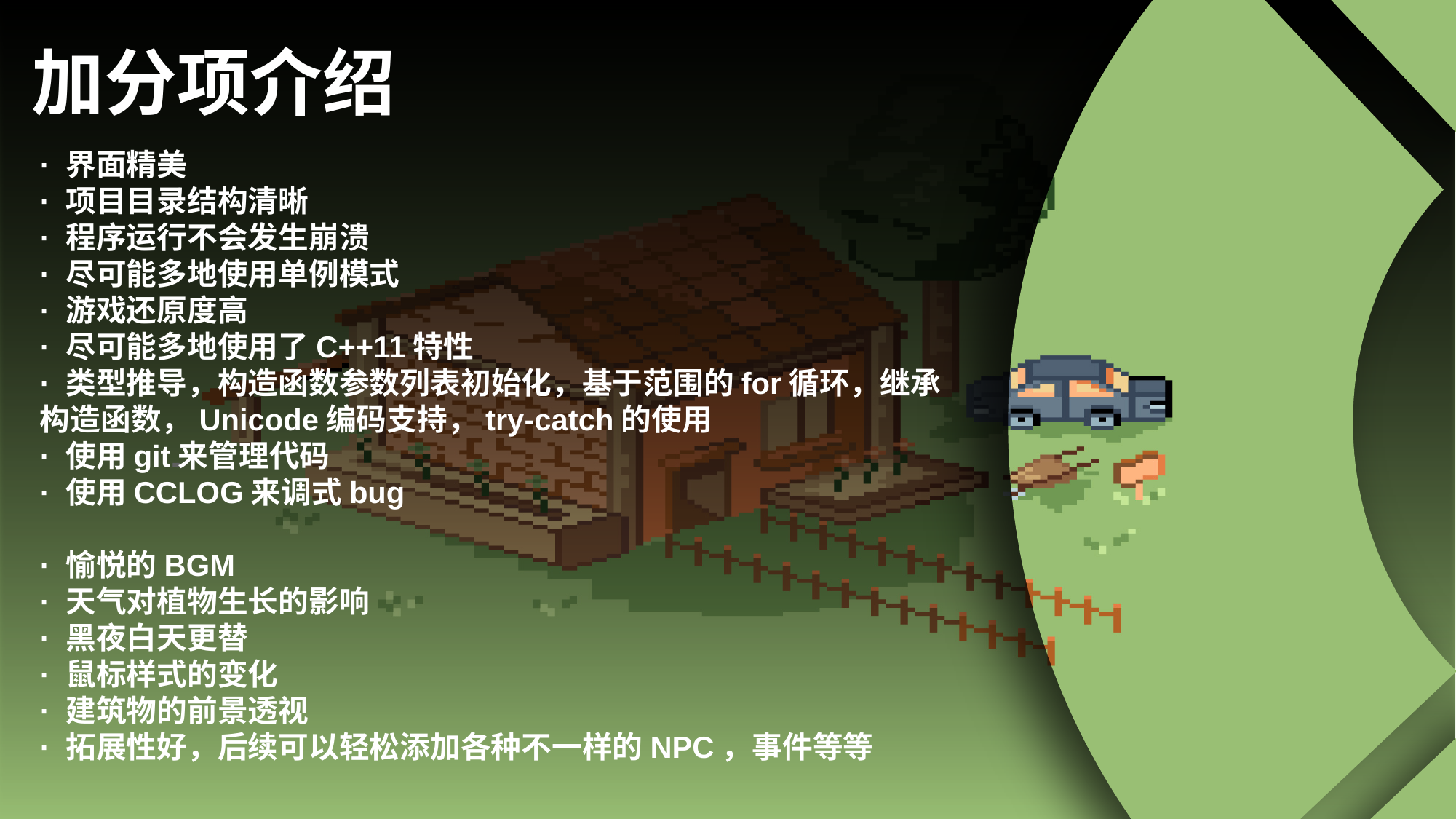

加分项介绍
· 界面精美
· 项目目录结构清晰
· 程序运行不会发生崩溃
· 尽可能多地使用单例模式
· 游戏还原度高
· 尽可能多地使用了C++11特性
· 类型推导，构造函数参数列表初始化，基于范围的for循环，继承构造函数，Unicode编码支持，try-catch的使用
· 使用git来管理代码
· 使用CCLOG来调式bug

· 愉悦的BGM
· 天气对植物生长的影响
· 黑夜白天更替
· 鼠标样式的变化
· 建筑物的前景透视
· 拓展性好，后续可以轻松添加各种不一样的NPC，事件等等